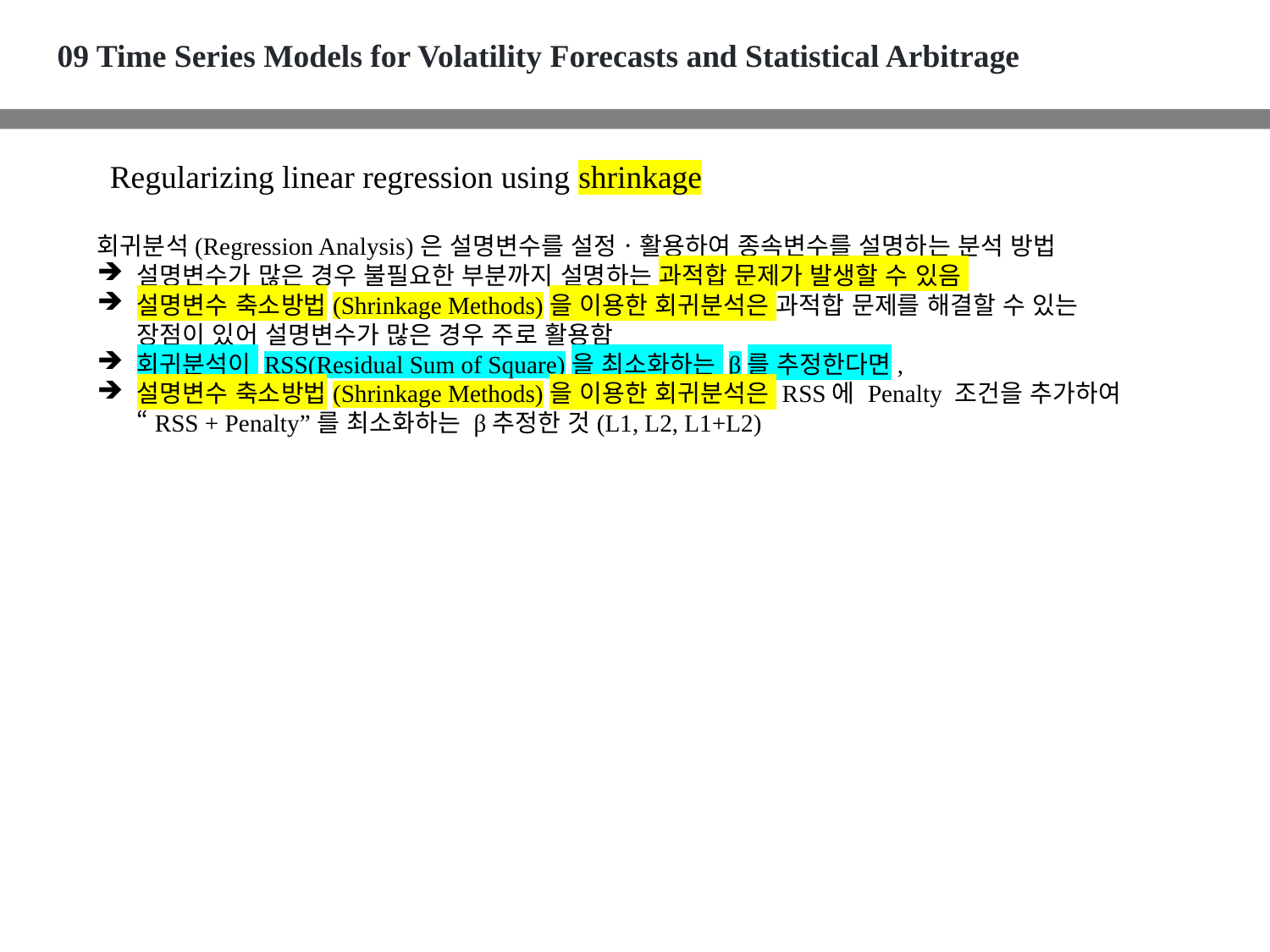

09 Time Series Models for Volatility Forecasts and Statistical Arbitrage

Regularizing linear regression using shrinkage
회귀분석(Regression Analysis)은 설명변수를 설정ㆍ활용하여 종속변수를 설명하는 분석 방법
설명변수가 많은 경우 불필요한 부분까지 설명하는 과적합 문제가 발생할 수 있음
설명변수 축소방법(Shrinkage Methods)을 이용한 회귀분석은 과적합 문제를 해결할 수 있는 장점이 있어 설명변수가 많은 경우 주로 활용함
회귀분석이 RSS(Residual Sum of Square)을 최소화하는 β를 추정한다면,
설명변수 축소방법(Shrinkage Methods)을 이용한 회귀분석은 RSS에 Penalty 조건을 추가하여 “RSS + Penalty”를 최소화하는 β추정한 것(L1, L2, L1+L2)